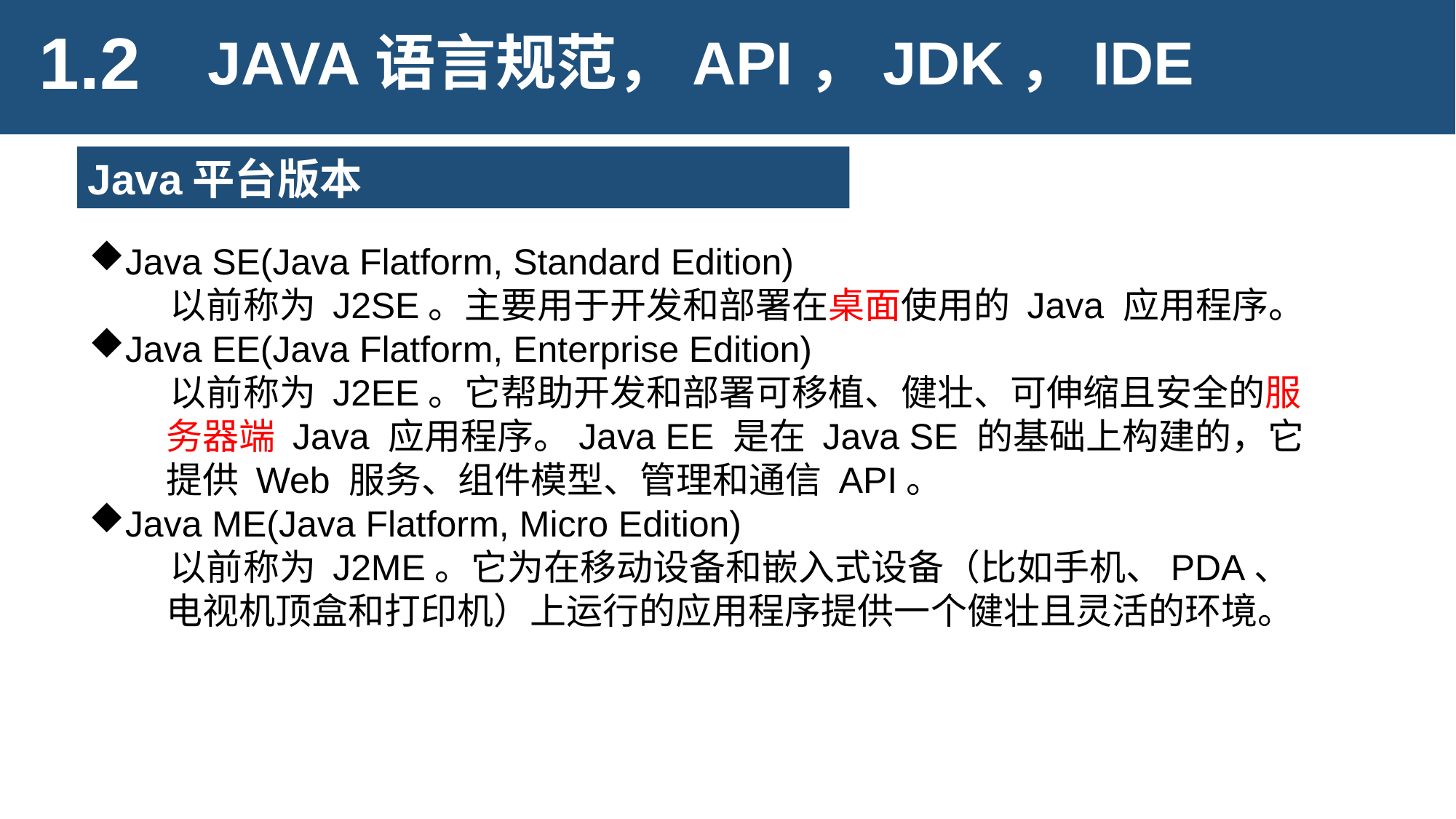

1.2
JAVA语言规范，API，JDK，IDE
Java平台版本
Java SE(Java Flatform, Standard Edition)
  以前称为 J2SE。主要用于开发和部署在桌面使用的 Java 应用程序。
Java EE(Java Flatform, Enterprise Edition)
  以前称为 J2EE。它帮助开发和部署可移植、健壮、可伸缩且安全的服务器端 Java 应用程序。Java EE 是在 Java SE 的基础上构建的，它提供 Web 服务、组件模型、管理和通信 API。
Java ME(Java Flatform, Micro Edition)
  以前称为 J2ME。它为在移动设备和嵌入式设备（比如手机、PDA、电视机顶盒和打印机）上运行的应用程序提供一个健壮且灵活的环境。